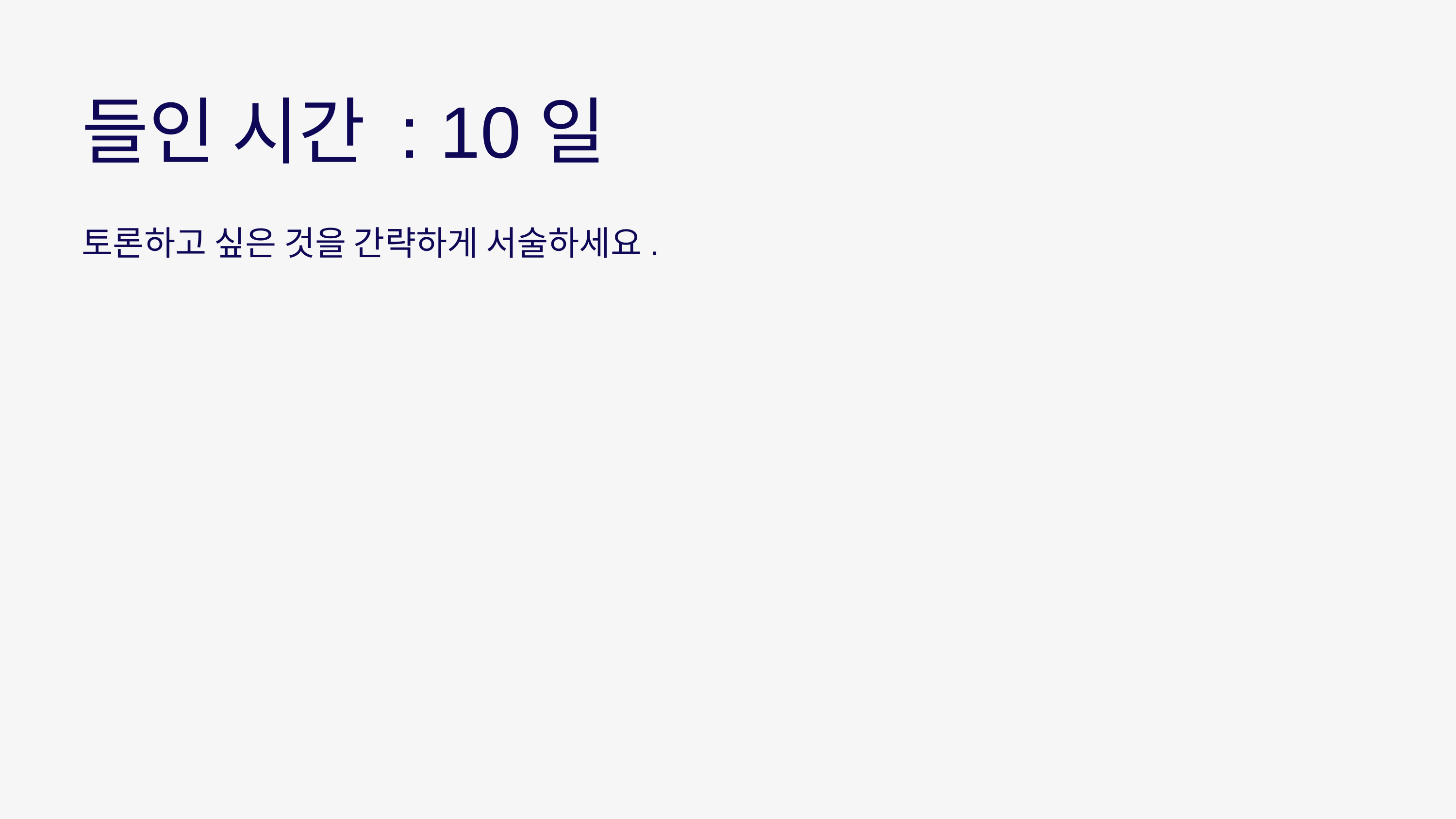

들인 시간 : 10일
토론하고 싶은 것을 간략하게 서술하세요.